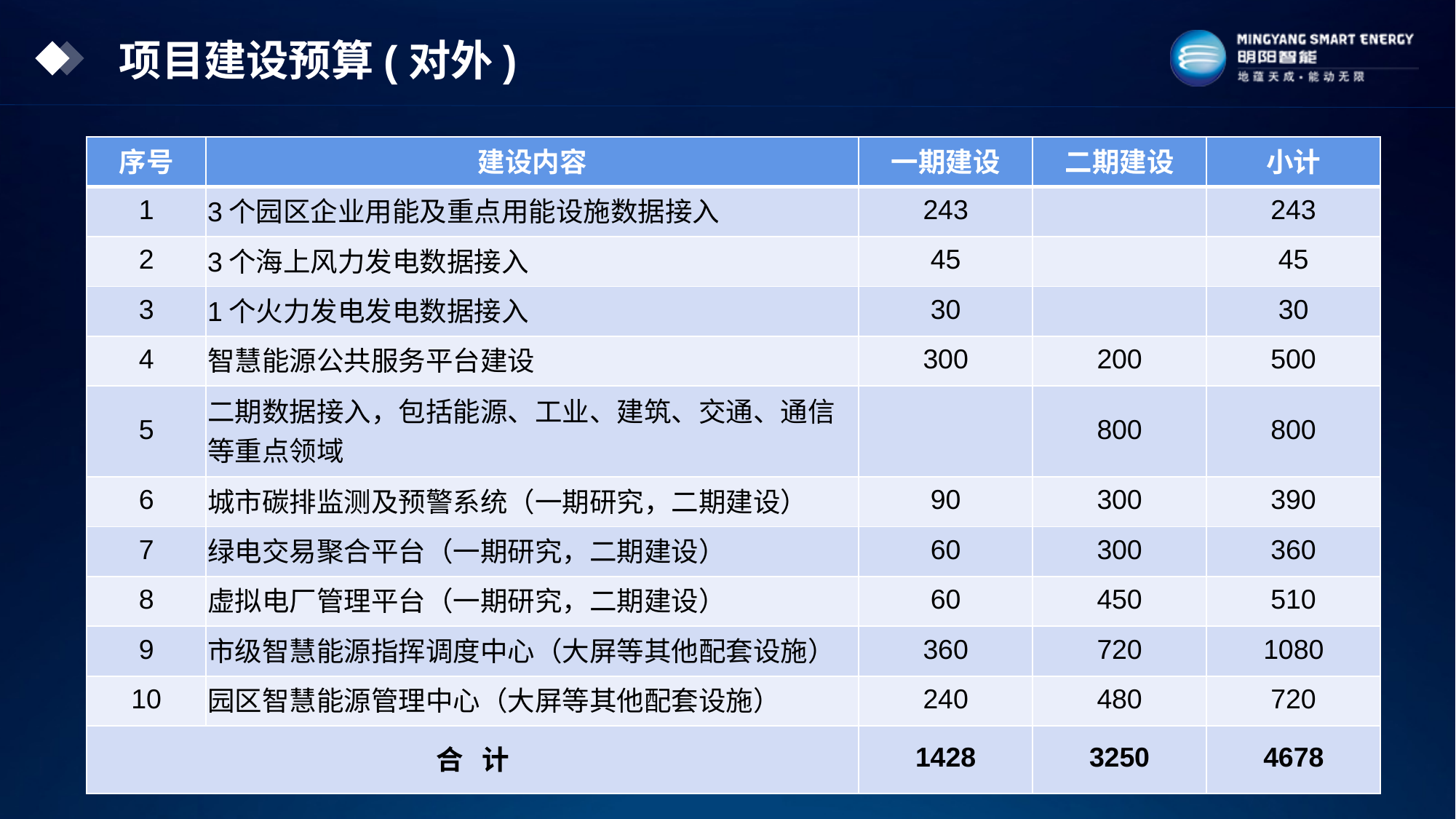

项目建设预算(对外)
| 序号 | 建设内容 | 一期建设 | 二期建设 | 小计 |
| --- | --- | --- | --- | --- |
| 1 | 3个园区企业用能及重点用能设施数据接入 | 243 |  | 243 |
| 2 | 3个海上风力发电数据接入 | 45 |  | 45 |
| 3 | 1个火力发电发电数据接入 | 30 |  | 30 |
| 4 | 智慧能源公共服务平台建设 | 300 | 200 | 500 |
| 5 | 二期数据接入，包括能源、工业、建筑、交通、通信等重点领域 |  | 800 | 800 |
| 6 | 城市碳排监测及预警系统（一期研究，二期建设） | 90 | 300 | 390 |
| 7 | 绿电交易聚合平台（一期研究，二期建设） | 60 | 300 | 360 |
| 8 | 虚拟电厂管理平台（一期研究，二期建设） | 60 | 450 | 510 |
| 9 | 市级智慧能源指挥调度中心（大屏等其他配套设施） | 360 | 720 | 1080 |
| 10 | 园区智慧能源管理中心（大屏等其他配套设施） | 240 | 480 | 720 |
| 合 计 |  | 1428 | 3250 | 4678 |